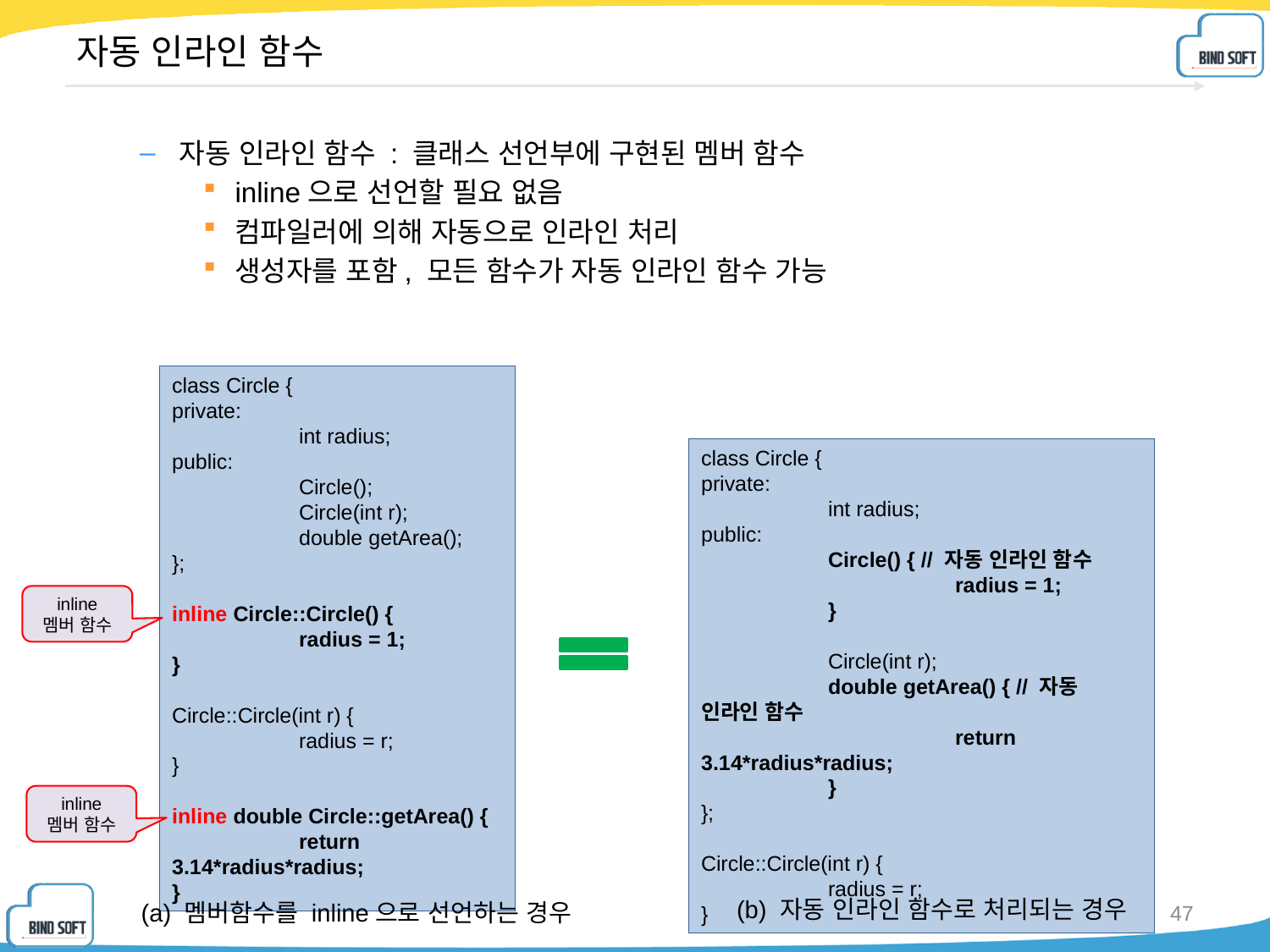

# 자동 인라인 함수
자동 인라인 함수 : 클래스 선언부에 구현된 멤버 함수
inline으로 선언할 필요 없음
컴파일러에 의해 자동으로 인라인 처리
생성자를 포함, 모든 함수가 자동 인라인 함수 가능
class Circle {
private:
	int radius;
public:
	Circle();
	Circle(int r);
	double getArea();
};

inline Circle::Circle() {
	radius = 1;
}

Circle::Circle(int r) {
	radius = r;
}

inline double Circle::getArea() {
	return 3.14*radius*radius;
}
class Circle {
private:
	int radius;
public:
	Circle() { // 자동 인라인 함수
		radius = 1;
	}

	Circle(int r);
	double getArea() { // 자동 인라인 함수
		return 3.14*radius*radius;
	}
};

Circle::Circle(int r) {
	radius = r;
}
inline
멤버 함수

inline
멤버 함수
(b) 자동 인라인 함수로 처리되는 경우
(a) 멤버함수를 inline으로 선언하는 경우
47